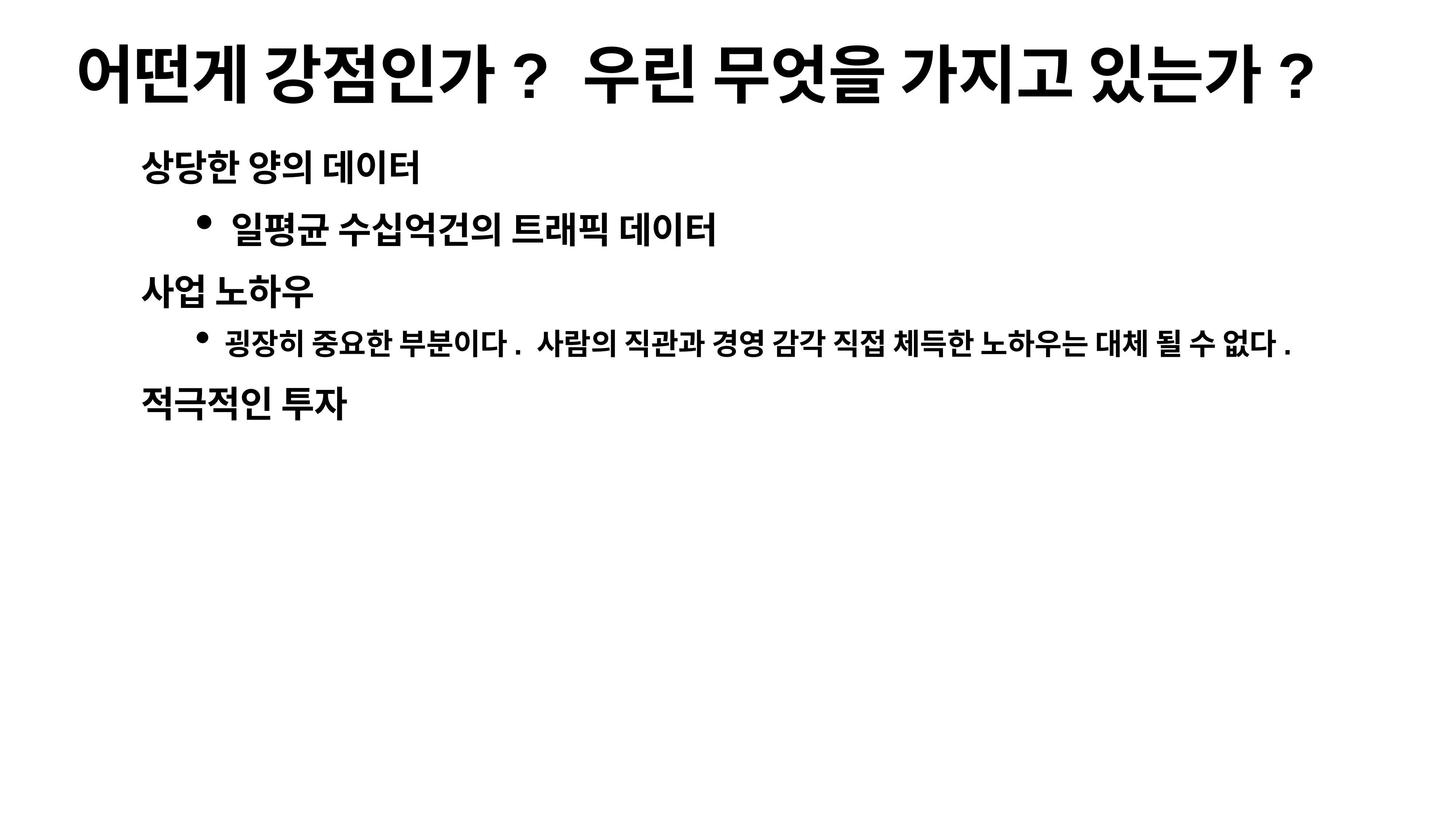

# 어떤게 강점인가? 우린 무엇을 가지고 있는가?
상당한 양의 데이터
일평균 수십억건의 트래픽 데이터
사업 노하우
굉장히 중요한 부분이다. 사람의 직관과 경영 감각 직접 체득한 노하우는 대체 될 수 없다.
적극적인 투자